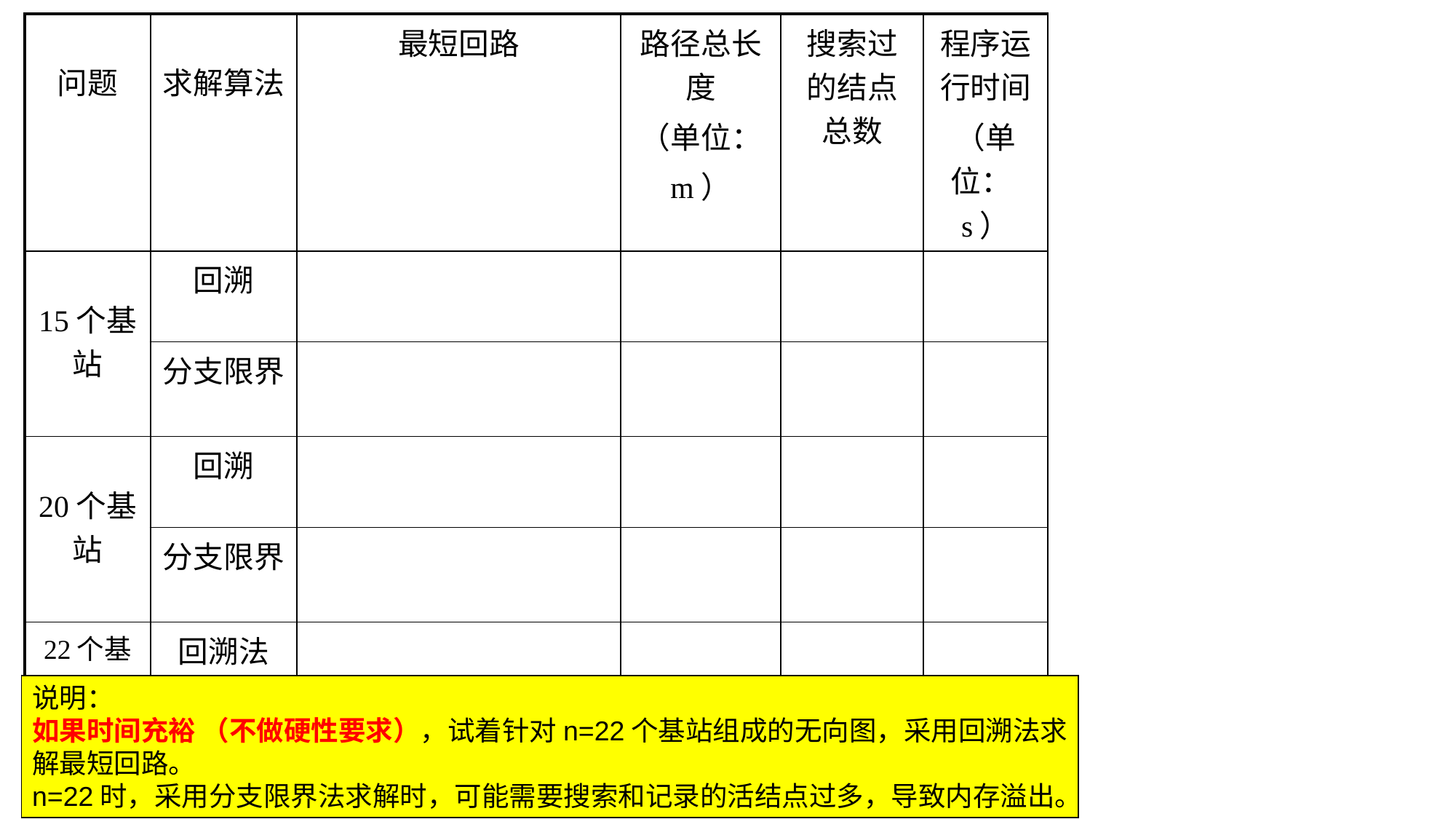

| 问题 | 求解算法 | 最短回路 | 路径总长度 （单位： m） | 搜索过的结点总数 | 程序运行时间 （单位：s） |
| --- | --- | --- | --- | --- | --- |
| 15个基站 | 回溯 |  |  |  |  |
|  | 分支限界 |  |  |  |  |
| 20个基站 | 回溯 |  |  |  |  |
|  | 分支限界 |  |  |  |  |
| 22个基站 （可选） | 回溯法 |  |  |  |  |
说明：
如果时间充裕 （不做硬性要求），试着针对n=22个基站组成的无向图，采用回溯法求解最短回路。
n=22时，采用分支限界法求解时，可能需要搜索和记录的活结点过多，导致内存溢出。